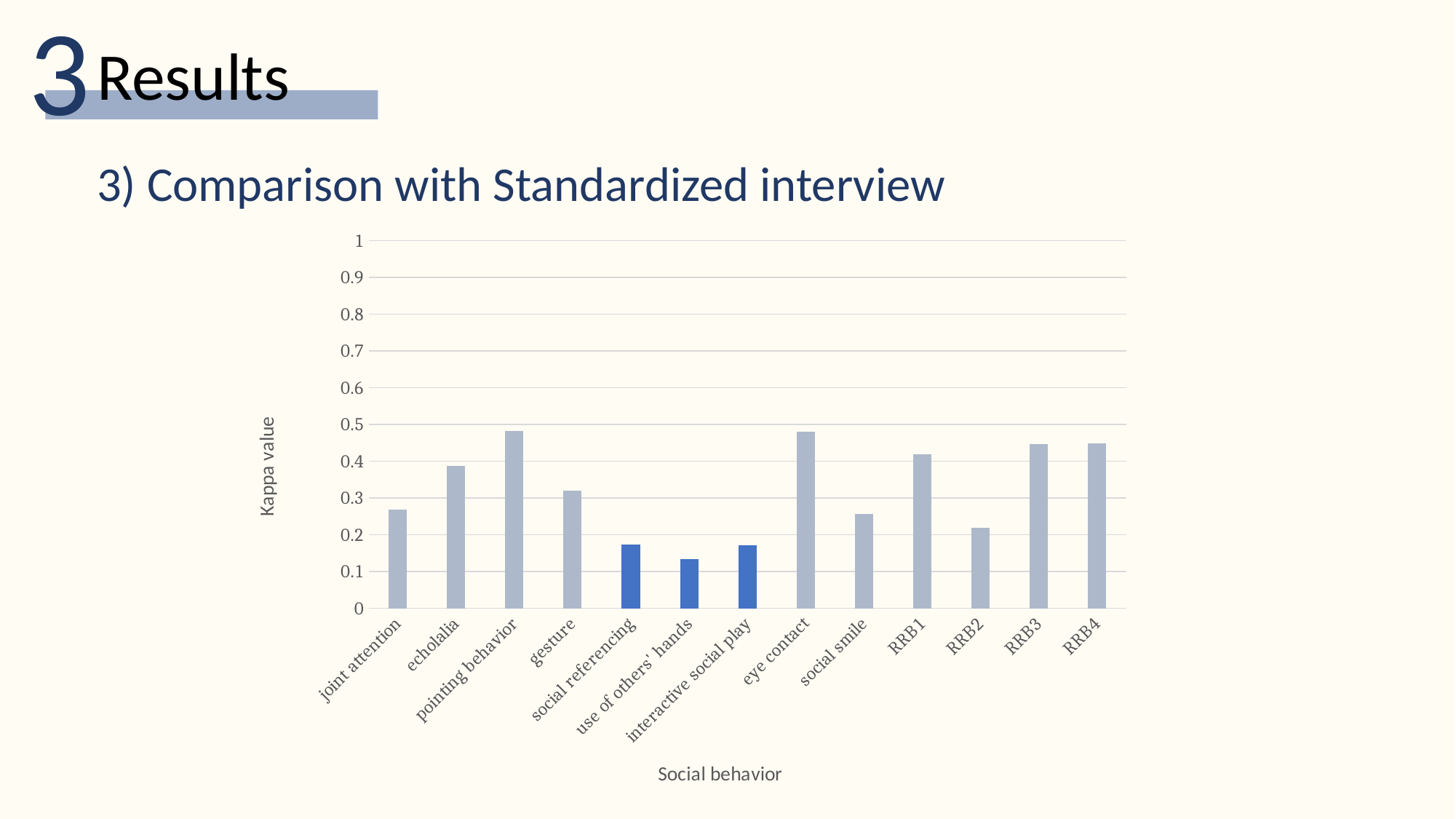

3
Results

3) Comparison with Standardized interview

### Chart

| Category | 계열 1 |
|---|---|
| joint attention | 0.268 |
| echolalia | 0.388 |
| pointing behavior | 0.482 |
| gesture | 0.321 |
| social referencing | 0.174 |
| use of others' hands | 0.134 |
| interactive social play | 0.172 |
| eye contact | 0.48 |
| social smile | 0.257 |
| RRB1 | 0.419 |
| RRB2 | 0.218 |
| RRB3 | 0.447 |
| RRB4 | 0.449 |